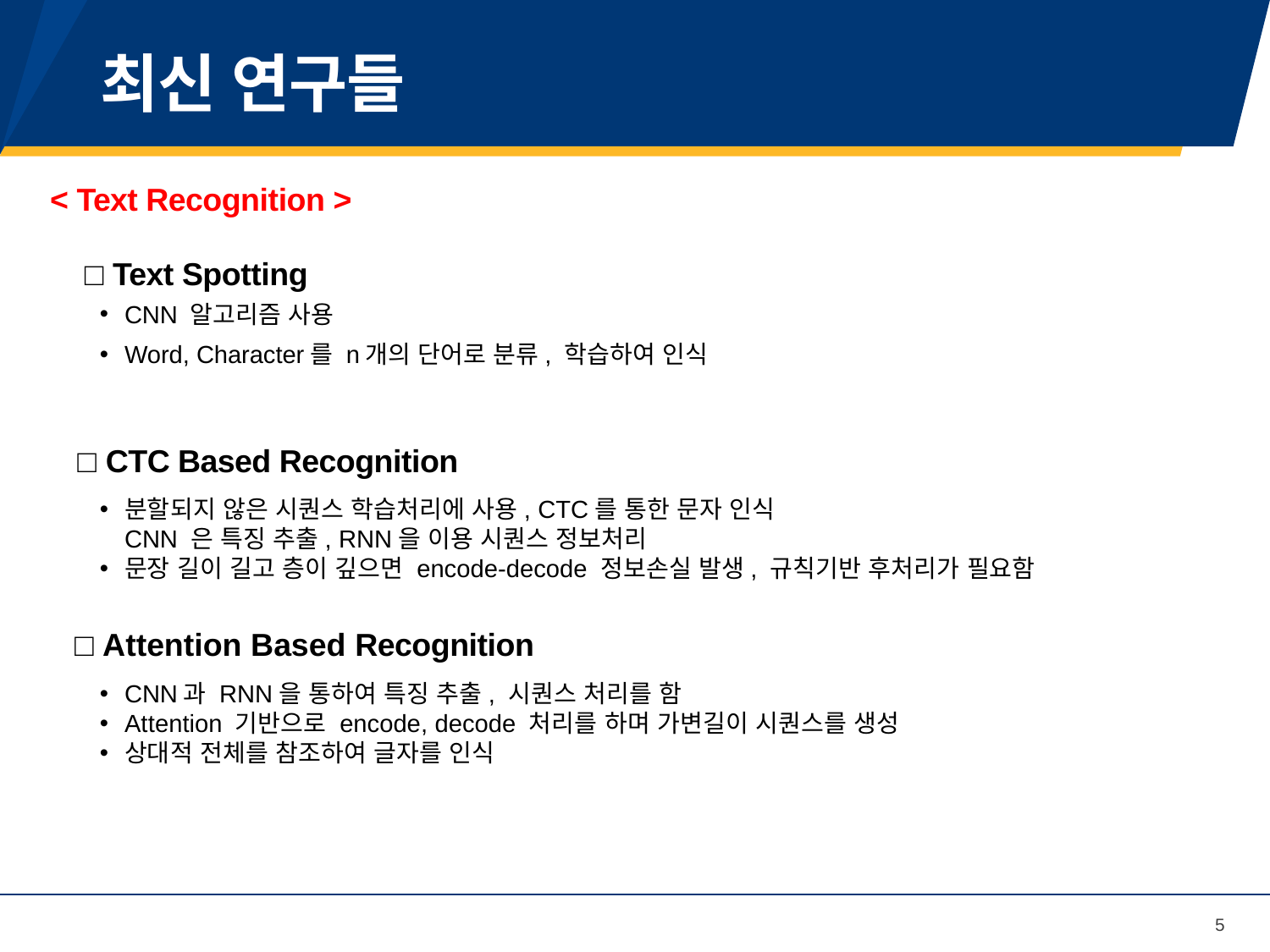

# 최신 연구들
< Text Recognition >
□ Text Spotting
CNN 알고리즘 사용
Word, Character를 n개의 단어로 분류, 학습하여 인식
□ CTC Based Recognition
분할되지 않은 시퀀스 학습처리에 사용, CTC를 통한 문자 인식
CNN 은 특징 추출, RNN을 이용 시퀀스 정보처리
문장 길이 길고 층이 깊으면 encode-decode 정보손실 발생, 규칙기반 후처리가 필요함
□ Attention Based Recognition
CNN과 RNN을 통하여 특징 추출, 시퀀스 처리를 함
Attention 기반으로 encode, decode 처리를 하며 가변길이 시퀀스를 생성
상대적 전체를 참조하여 글자를 인식
5